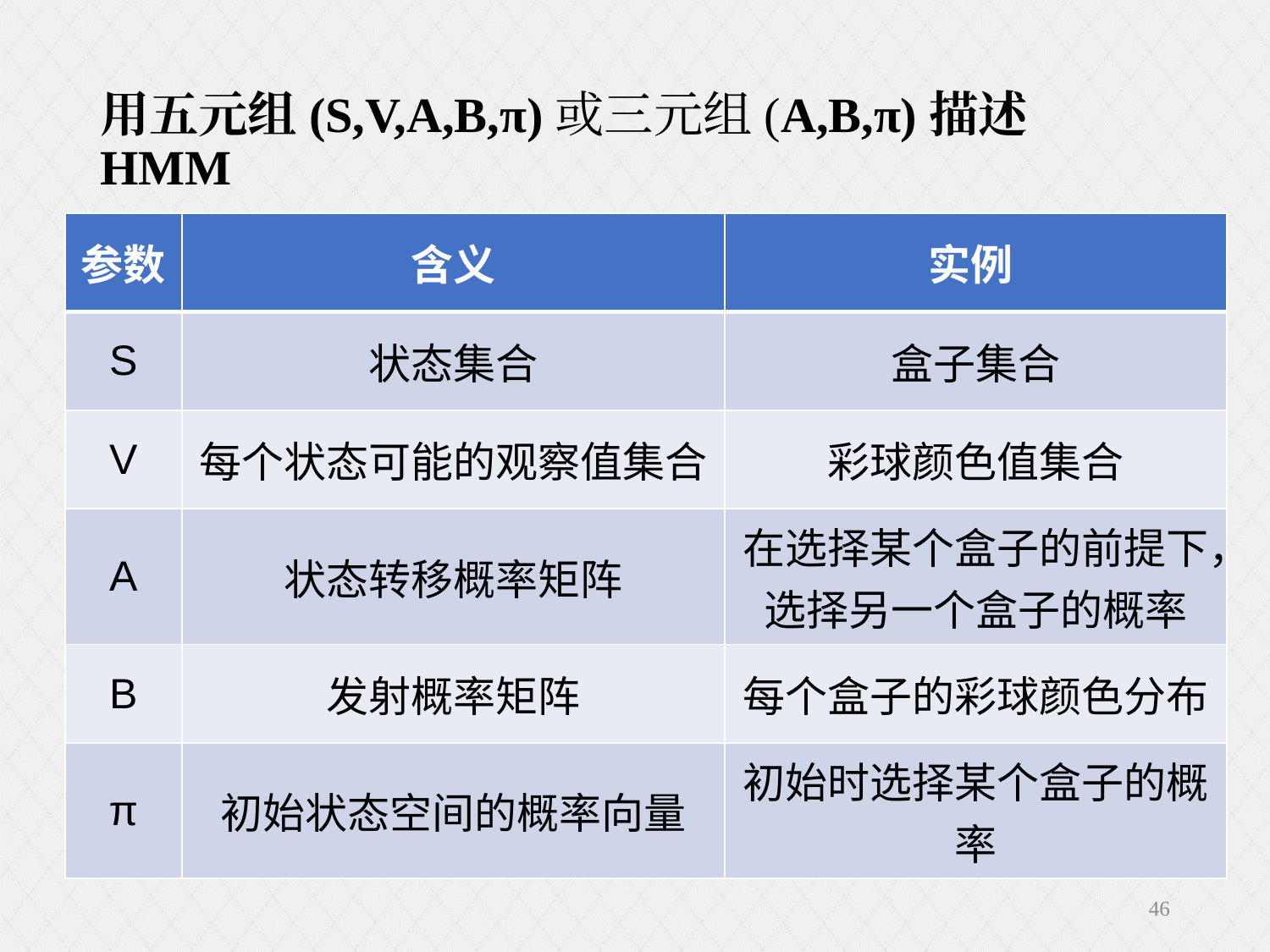

# 用五元组(S,V,A,B,π)或三元组(A,B,π)描述HMM
| 参数 | 含义 | 实例 |
| --- | --- | --- |
| S | 状态集合 | 盒子集合 |
| V | 每个状态可能的观察值集合 | 彩球颜色值集合 |
| A | 状态转移概率矩阵 | 在选择某个盒子的前提下，选择另一个盒子的概率 |
| B | 发射概率矩阵 | 每个盒子的彩球颜色分布 |
| π | 初始状态空间的概率向量 | 初始时选择某个盒子的概率 |
46